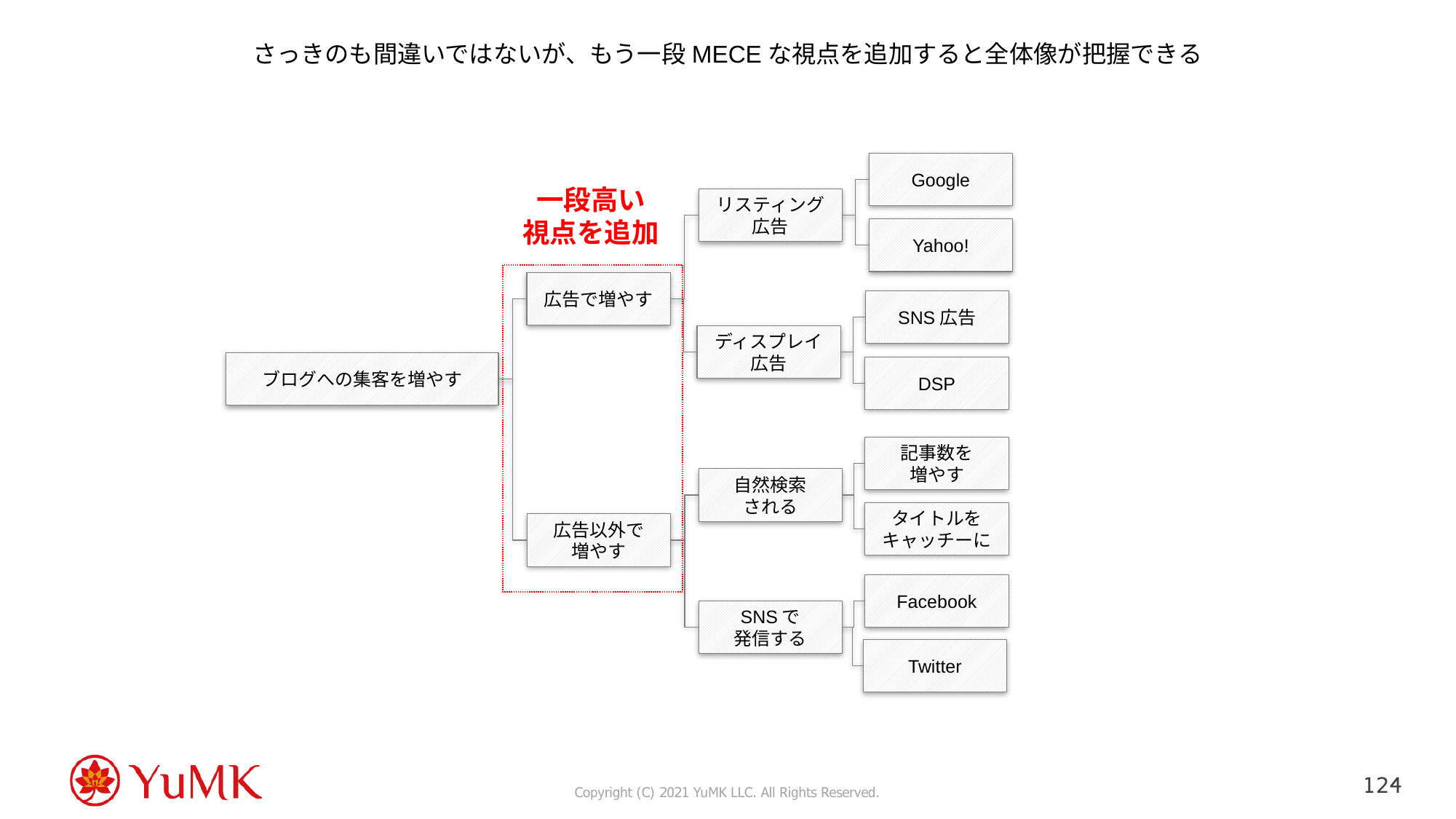

# さっきのも間違いではないが、もう一段MECEな視点を追加すると全体像が把握できる
Google
一段高い
視点を追加
リスティング広告
Yahoo!

広告で増やす
SNS広告
ディスプレイ広告
ブログへの集客を増やす
DSP
記事数を
増やす
自然検索
される
タイトルをキャッチーに
広告以外で
増やす
Facebook
SNSで
発信する
Twitter
124